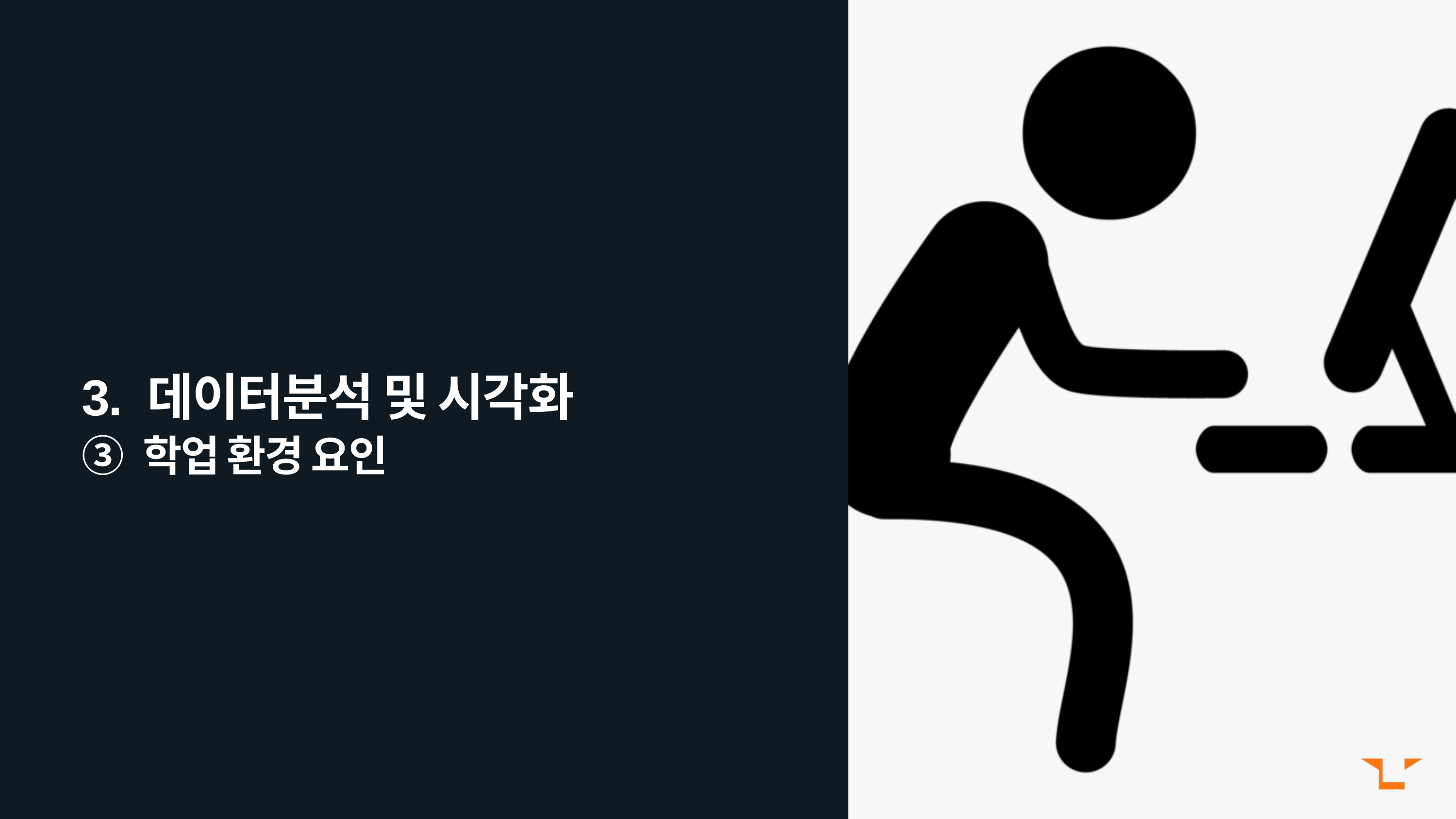

3. 데이터분석 및 시각화
③ 학업 환경 요인